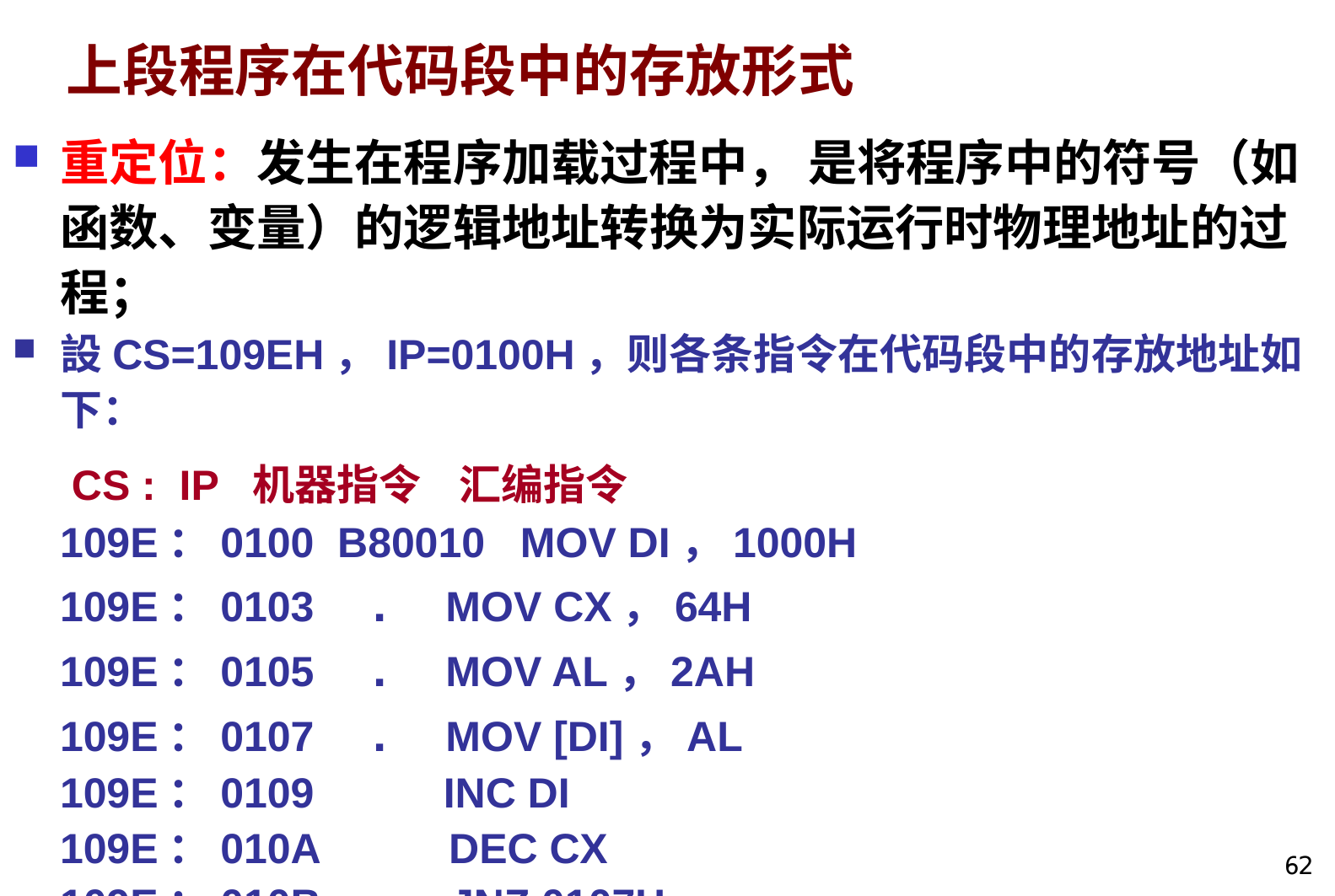

# 上段程序在代码段中的存放形式
重定位：发生在程序加载过程中， 是将程序中的符号（如函数、变量）的逻辑地址转换为实际运行时物理地址的过程；
設CS=109EH，IP=0100H，则各条指令在代码段中的存放地址如下：
     CS :  IP  机器指令    汇编指令
    109E：0100  B80010   MOV DI，1000H
    109E：0103     .     MOV CX，64H
    109E：0105     .     MOV AL，2AH
    109E：0107     .     MOV [DI]，AL
    109E：0109           INC DI
    109E：010A           DEC CX
    109E：010B           JNZ 0107H
    109E：010D           HLT
62